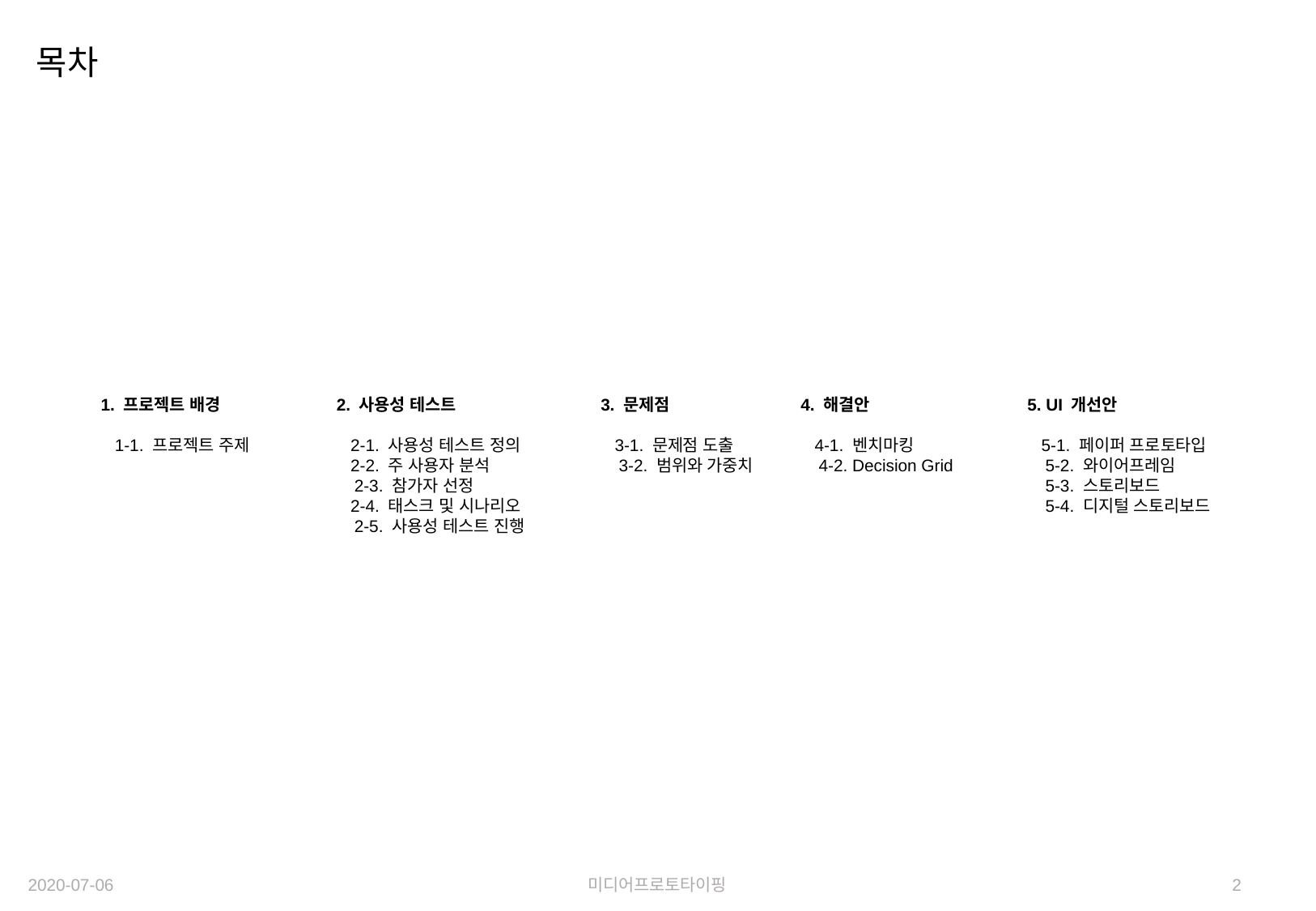

목차
1. 프로젝트 배경
   1-1. 프로젝트 주제
2. 사용성 테스트
   2-1. 사용성 테스트 정의
   2-2. 주 사용자 분석
   2-3. 참가자 선정
   2-4. 태스크 및 시나리오
   2-5. 사용성 테스트 진행
3. 문제점
   3-1. 문제점 도출
   3-2. 범위와 가중치
4. 해결안
   4-1. 벤치마킹
   4-2. Decision Grid
5. UI 개선안
   5-1. 페이퍼 프로토타입
   5-2. 와이어프레임
   5-3. 스토리보드
   5-4. 디지털 스토리보드